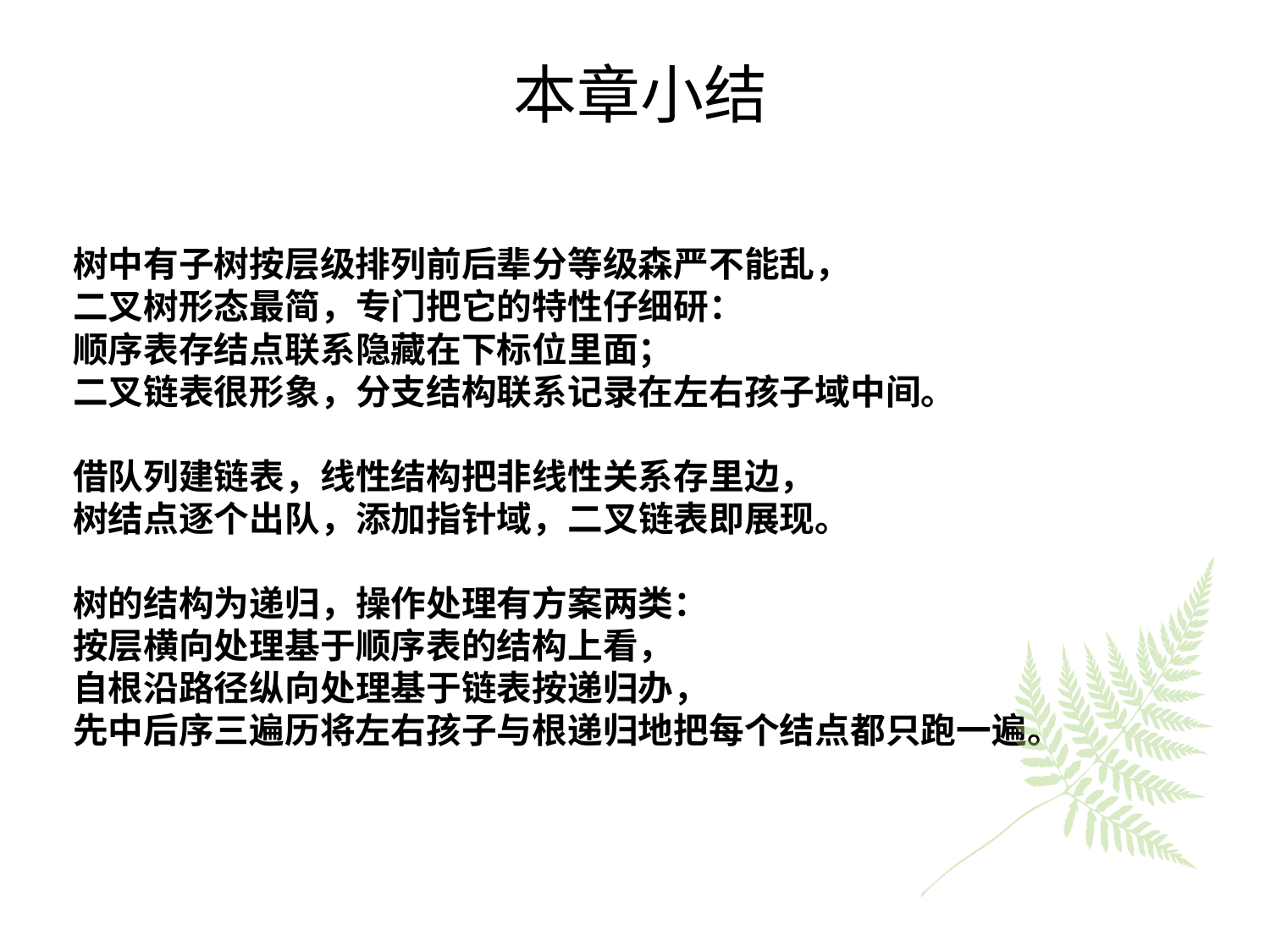

# 本章小结
树中有子树按层级排列前后辈分等级森严不能乱，
二叉树形态最简，专门把它的特性仔细研：
顺序表存结点联系隐藏在下标位里面；
二叉链表很形象，分支结构联系记录在左右孩子域中间。

借队列建链表，线性结构把非线性关系存里边，
树结点逐个出队，添加指针域，二叉链表即展现。

树的结构为递归，操作处理有方案两类：
按层横向处理基于顺序表的结构上看，
自根沿路径纵向处理基于链表按递归办，
先中后序三遍历将左右孩子与根递归地把每个结点都只跑一遍。

187